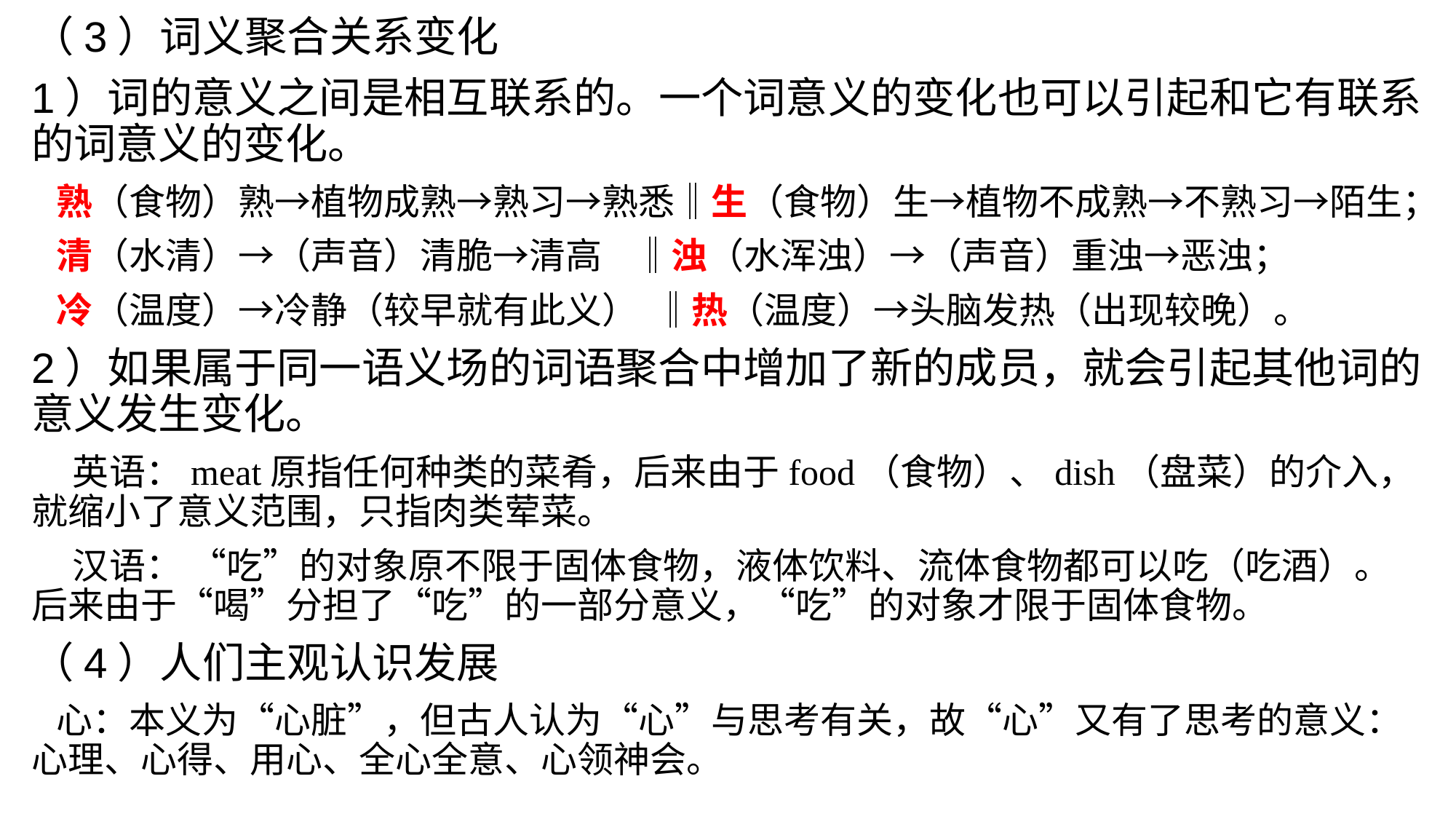

（3）词义聚合关系变化
1）词的意义之间是相互联系的。一个词意义的变化也可以引起和它有联系的词意义的变化。
  熟（食物）熟→植物成熟→熟习→熟悉‖生（食物）生→植物不成熟→不熟习→陌生；
  清（水清）→（声音）清脆→清高    ‖浊（水浑浊）→（声音）重浊→恶浊；
  冷（温度）→冷静（较早就有此义）  ‖热（温度）→头脑发热（出现较晚）。
2）如果属于同一语义场的词语聚合中增加了新的成员，就会引起其他词的意义发生变化。
    英语：meat原指任何种类的菜肴，后来由于food（食物）、dish（盘菜）的介入，就缩小了意义范围，只指肉类荤菜。
    汉语： “吃”的对象原不限于固体食物，液体饮料、流体食物都可以吃（吃酒）。后来由于“喝”分担了“吃”的一部分意义，“吃”的对象才限于固体食物。
（4）人们主观认识发展
  心：本义为“心脏”，但古人认为“心”与思考有关，故“心”又有了思考的意义：心理、心得、用心、全心全意、心领神会。